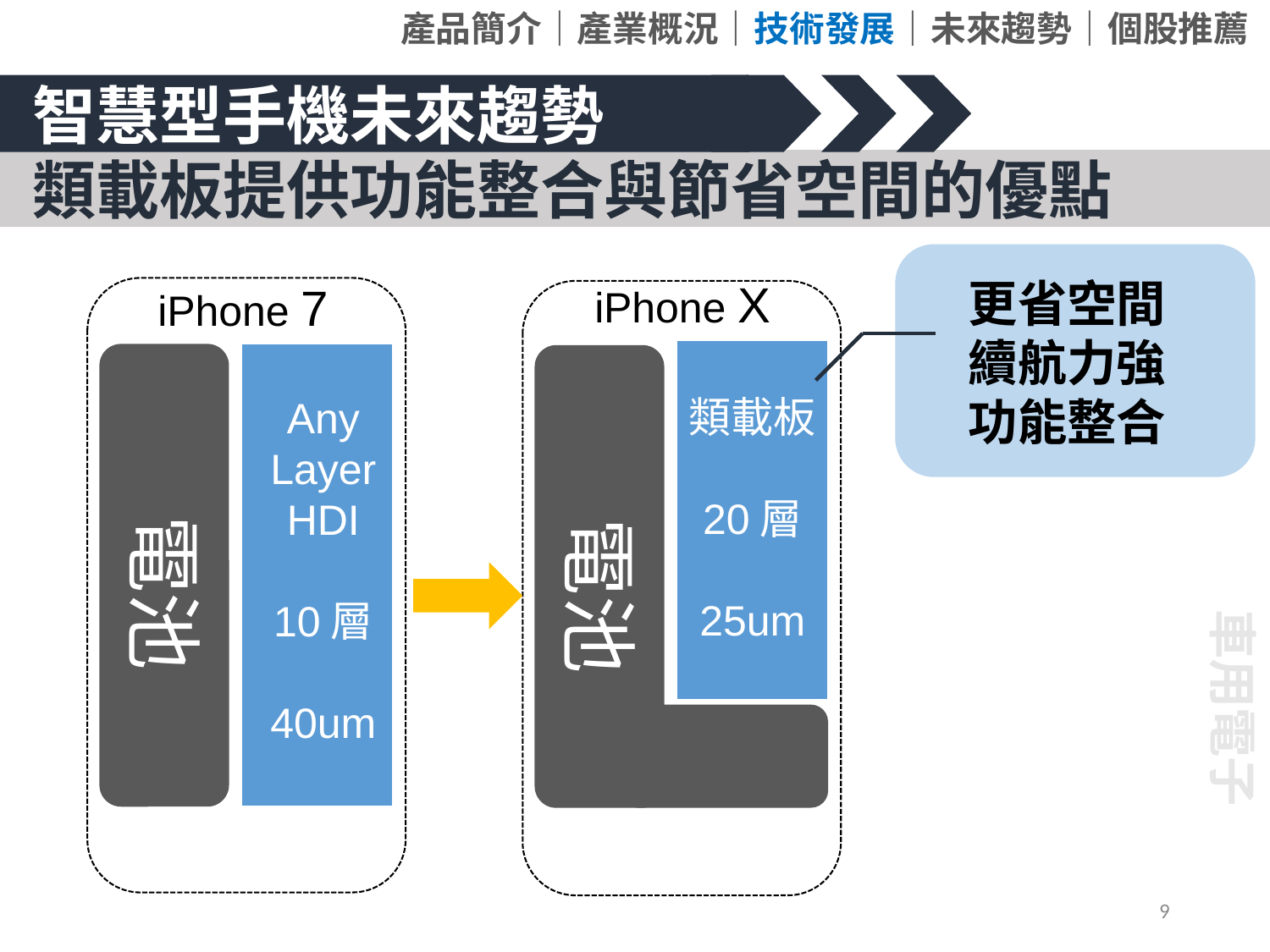

產品簡介｜產業概況｜技術發展｜未來趨勢｜個股推薦
智慧型手機未來趨勢
類載板提供功能整合與節省空間的優點

更省空間續航力強
功能整合

iPhone X

類載板

20層

25um

電池

iPhone 7

Any
Layer
HDI

10層

40um

電池

車用電子
9